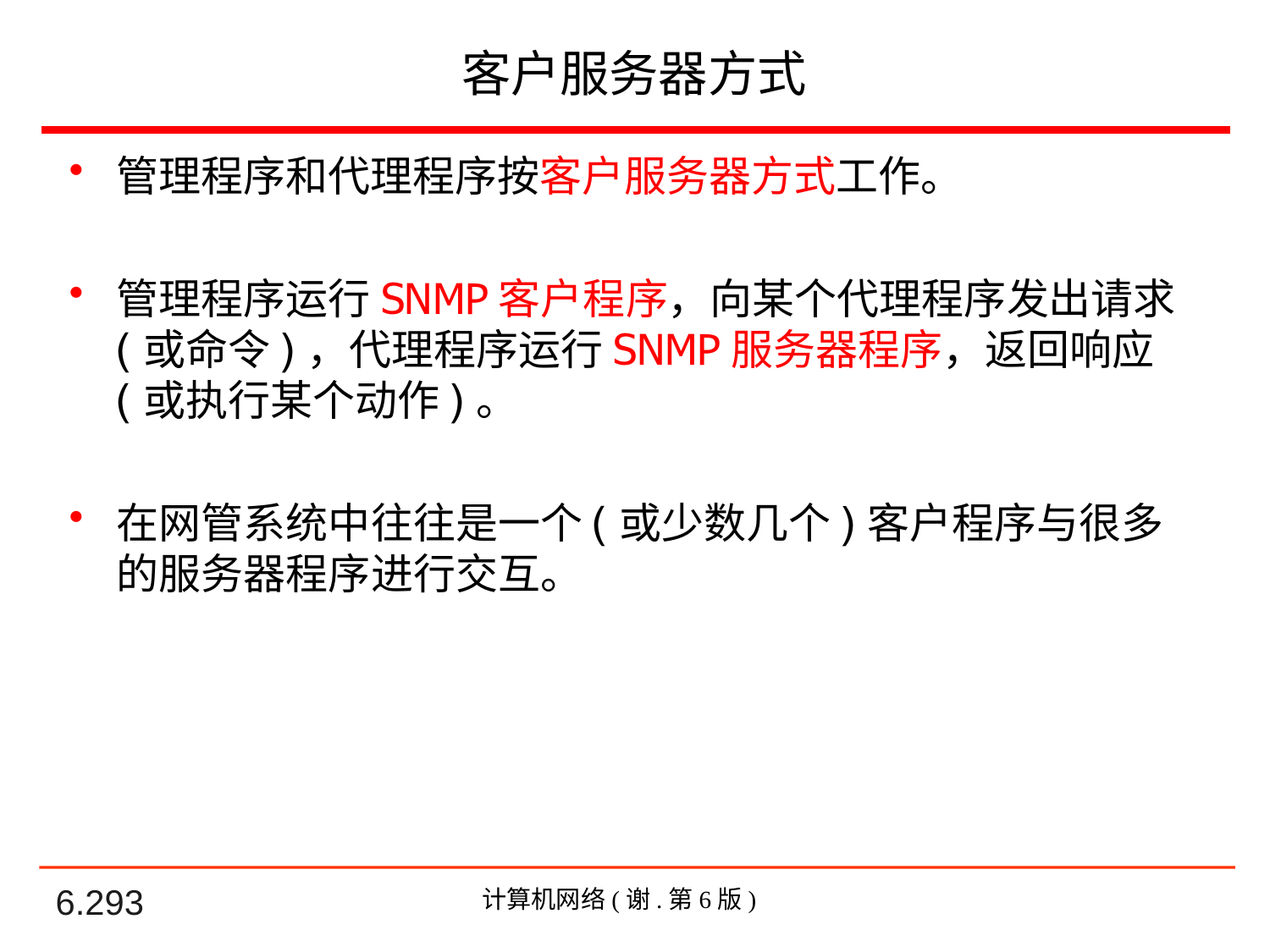

# 客户服务器方式
管理程序和代理程序按客户服务器方式工作。

管理程序运行SNMP客户程序，向某个代理程序发出请求(或命令)，代理程序运行SNMP服务器程序，返回响应(或执行某个动作)。

在网管系统中往往是一个(或少数几个)客户程序与很多的服务器程序进行交互。